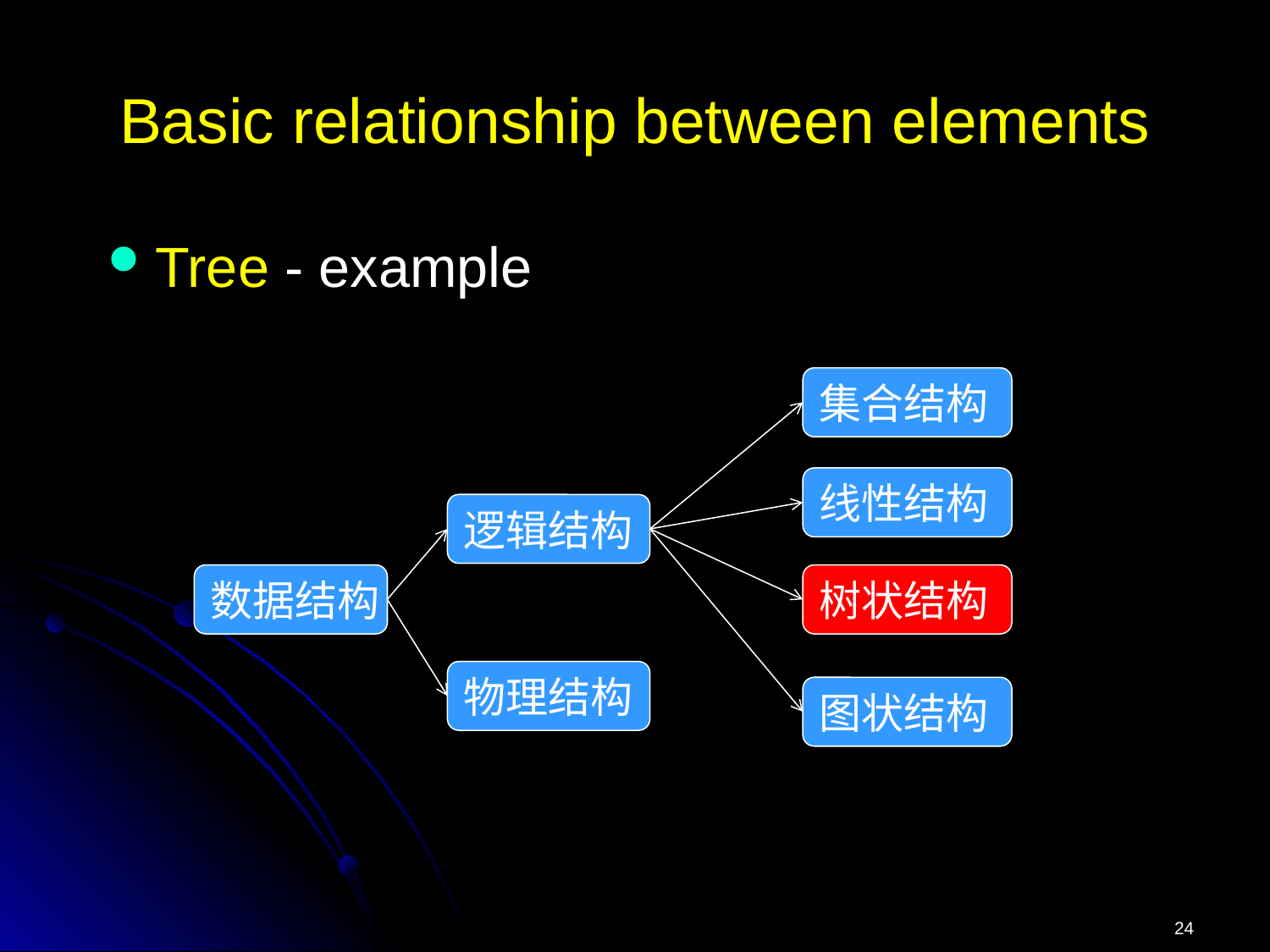

# Basic relationship between elements
Tree - example
集合结构
线性结构
逻辑结构
数据结构
树状结构
物理结构
图状结构

24